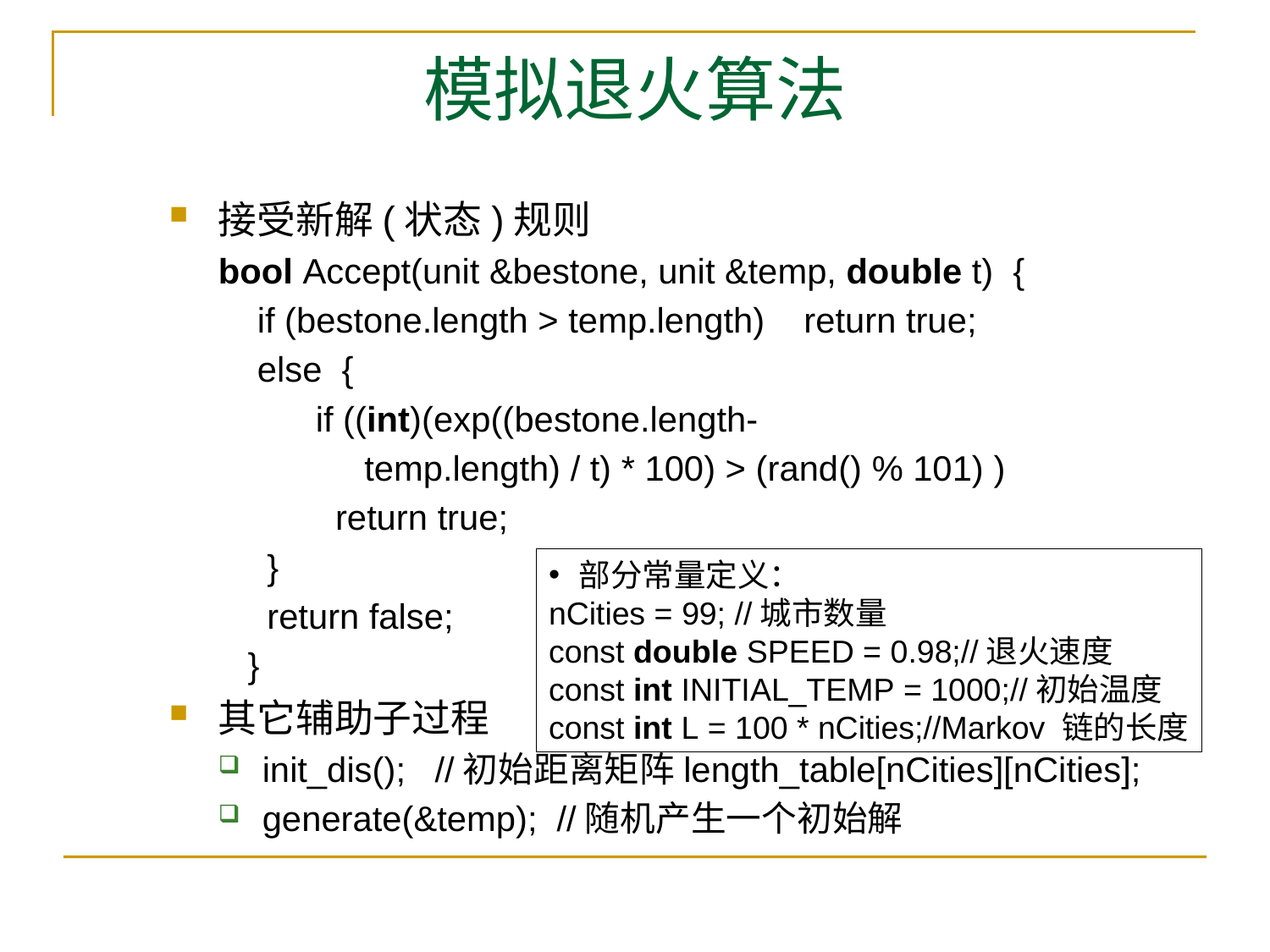

# 模拟退火算法
接受新解(状态)规则
bool Accept(unit &bestone, unit &temp, double t)  {
    if (bestone.length > temp.length)    return true;
    else  {
          if ((int)(exp((bestone.length-
               temp.length) / t) * 100) > (rand() % 101) )
            return true;
     }
     return false;
   }
其它辅助子过程
init_dis();   //初始距离矩阵length_table[nCities][nCities];
generate(&temp);  //随机产生一个初始解
部分常量定义：
nCities = 99; //城市数量
const double SPEED = 0.98;//退火速度
const int INITIAL_TEMP = 1000;//初始温度
const int L = 100 * nCities;//Markov 链的长度